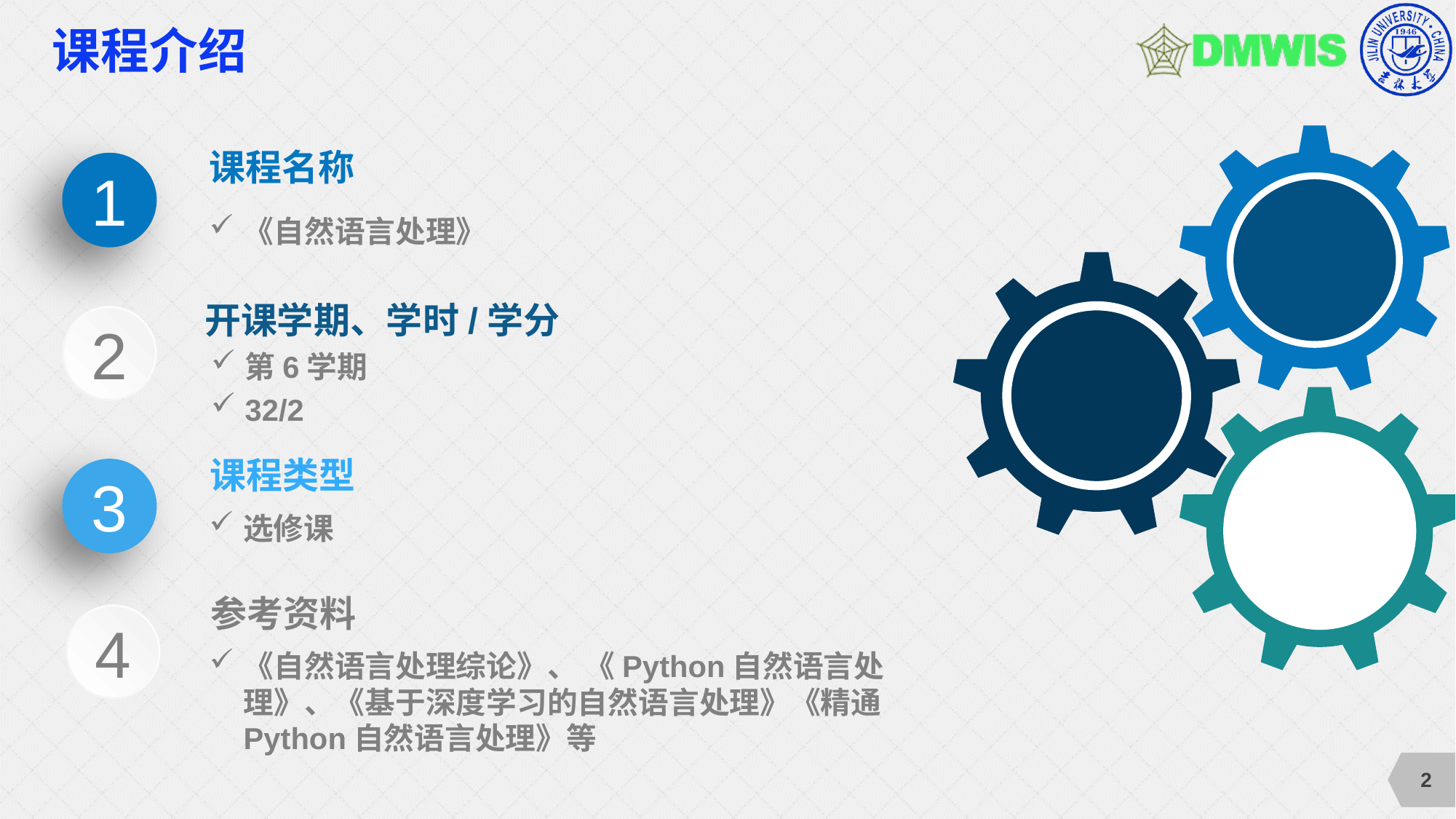

# 课程介绍

课程名称
1
《自然语言处理》

开课学期、学时/学分

2
第6学期
32/2

课程类型
3
选修课
参考资料

4
《自然语言处理综论》、 《Python自然语言处理》、《基于深度学习的自然语言处理》《精通Python自然语言处理》等
2